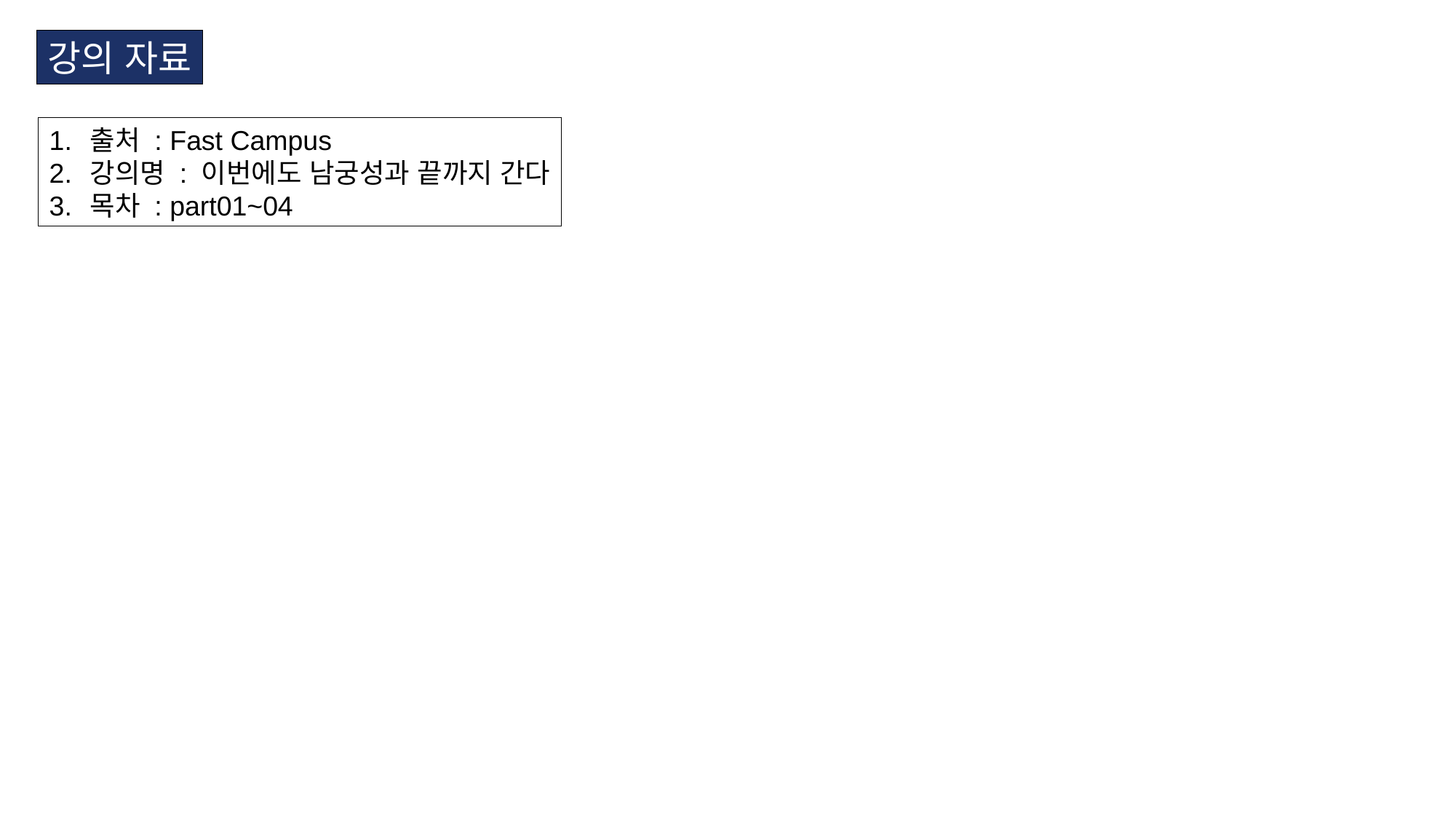

강의 자료
출처 : Fast Campus
강의명 : 이번에도 남궁성과 끝까지 간다
목차 : part01~04